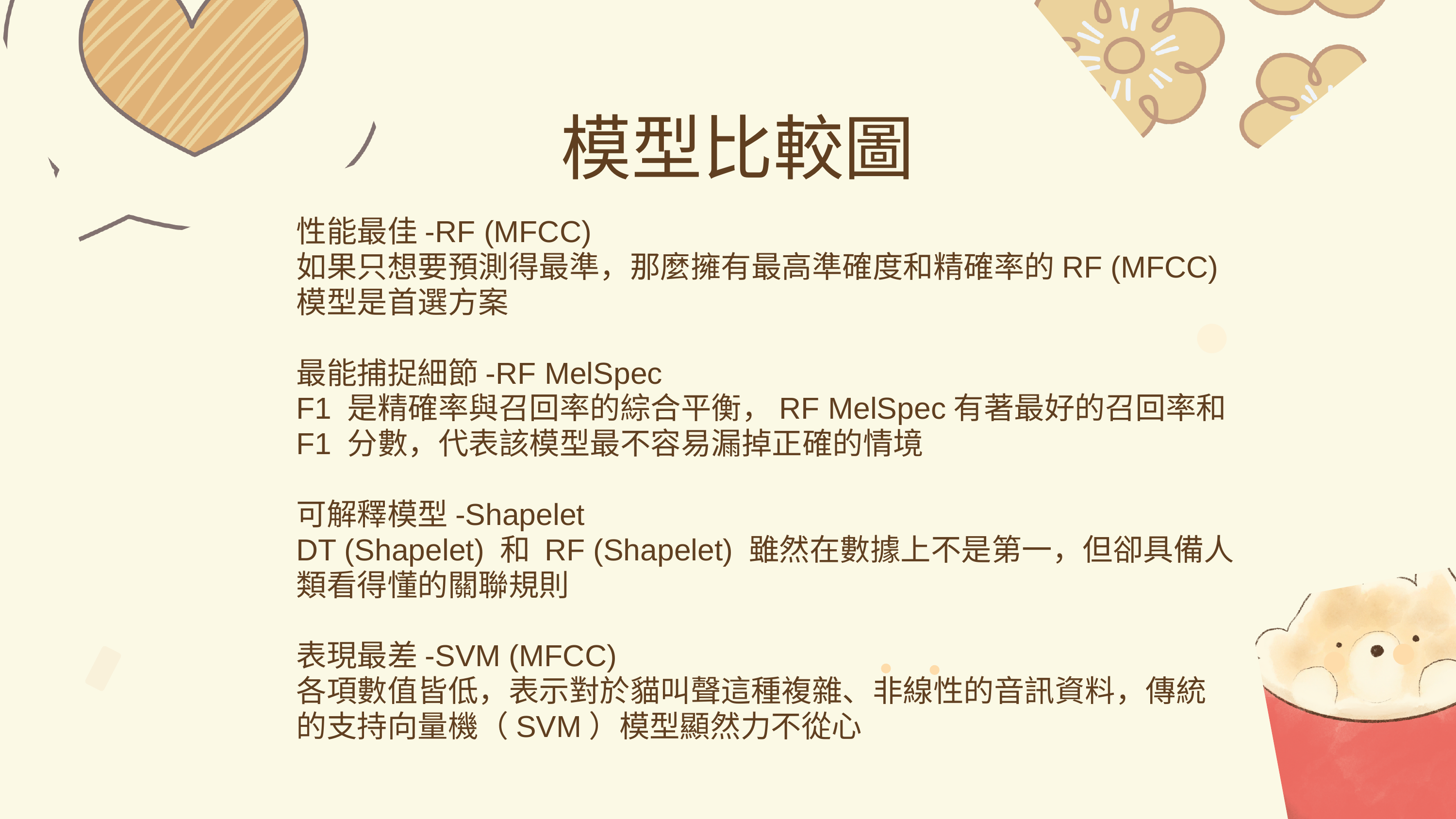

模型比較圖
性能最佳-RF (MFCC)
如果只想要預測得最準，那麼擁有最高準確度和精確率的RF (MFCC)模型是首選方案

最能捕捉細節-RF MelSpec
F1 是精確率與召回率的綜合平衡，RF MelSpec有著最好的召回率和F1 分數，代表該模型最不容易漏掉正確的情境

可解釋模型-Shapelet
DT (Shapelet) 和 RF (Shapelet) 雖然在數據上不是第一，但卻具備人類看得懂的關聯規則

表現最差-SVM (MFCC)
各項數值皆低，表示對於貓叫聲這種複雜、非線性的音訊資料，傳統的支持向量機（SVM）模型顯然力不從心

52